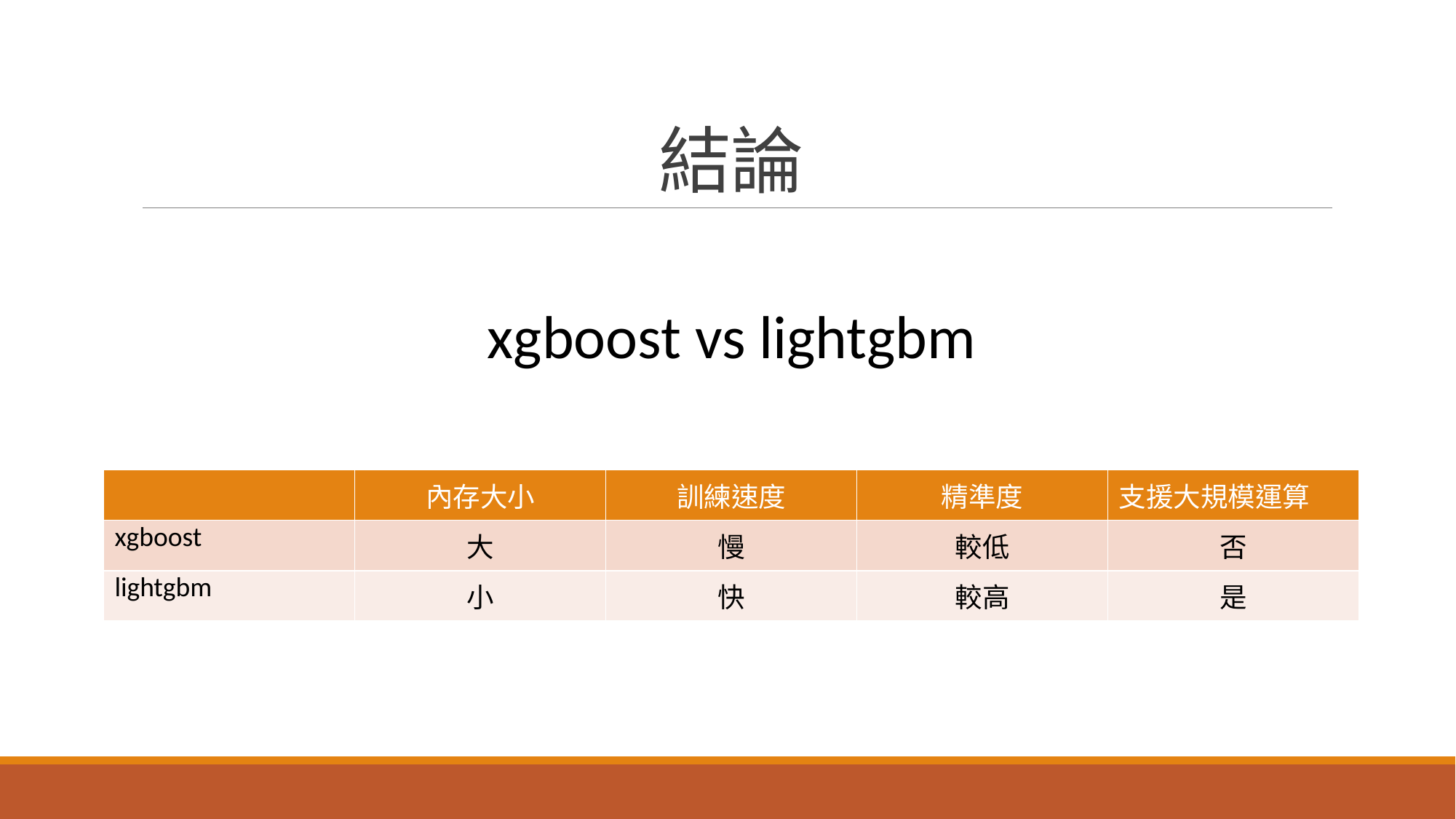

# 結論
xgboost vs lightgbm
|  | 內存大小 | 訓練速度 | 精準度 | 支援大規模運算 |
| --- | --- | --- | --- | --- |
| xgboost | 大 | 慢 | 較低 | 否 |
| lightgbm | 小 | 快 | 較高 | 是 |